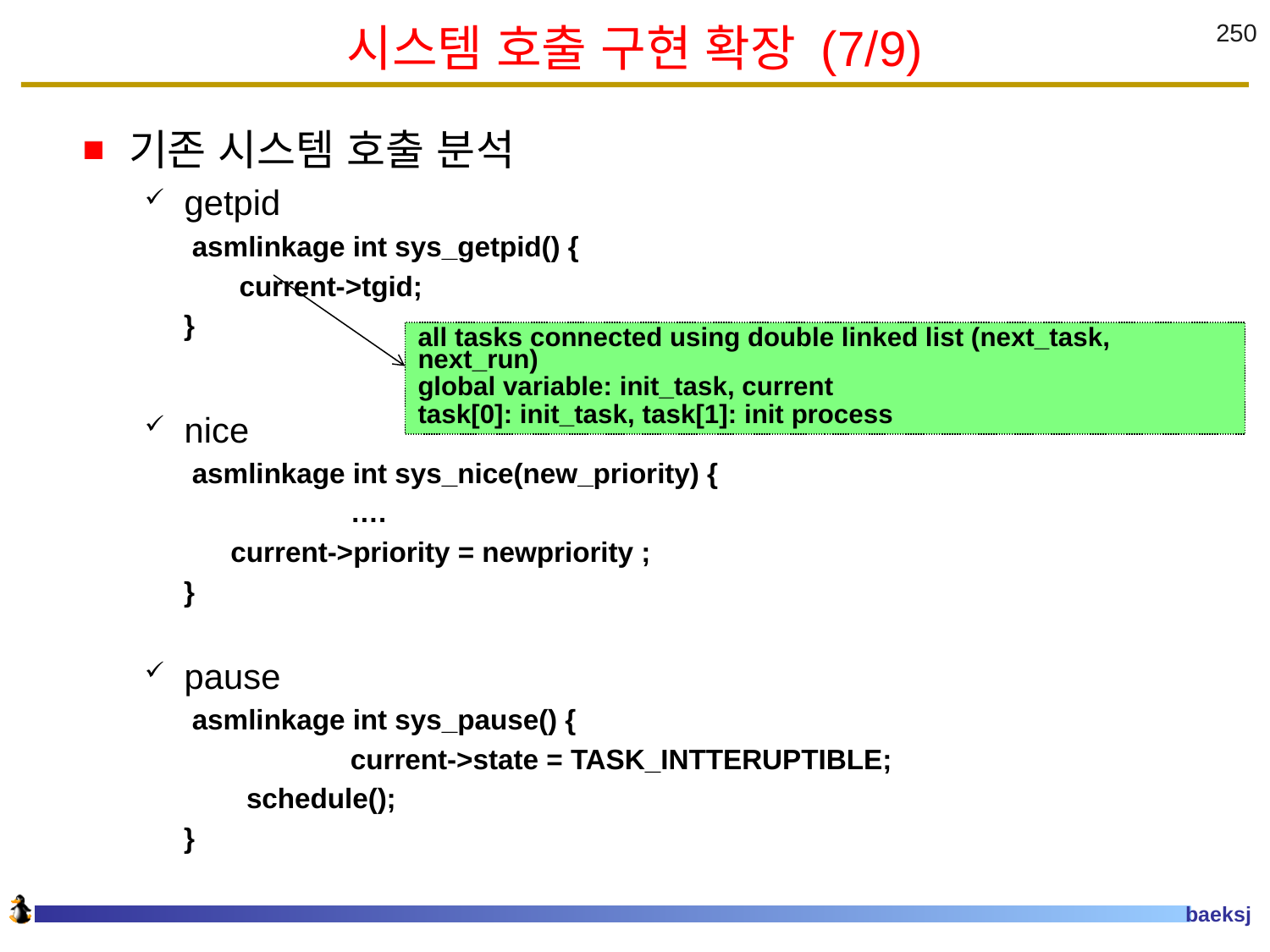

# 시스템 호출 구현 확장 (7/9)
250
기존 시스템 호출 분석
getpid
	 asmlinkage int sys_getpid() {
    	       current->tgid;
     }

nice
	 asmlinkage int sys_nice(new_priority) {
		     ….
           current->priority = newpriority ;
     }

pause
	 asmlinkage int sys_pause() {
		     current->state = TASK_INTTERUPTIBLE;
             schedule();
     }

all tasks connected using double linked list (next_task, next_run)
global variable: init_task, current
task[0]: init_task, task[1]: init process